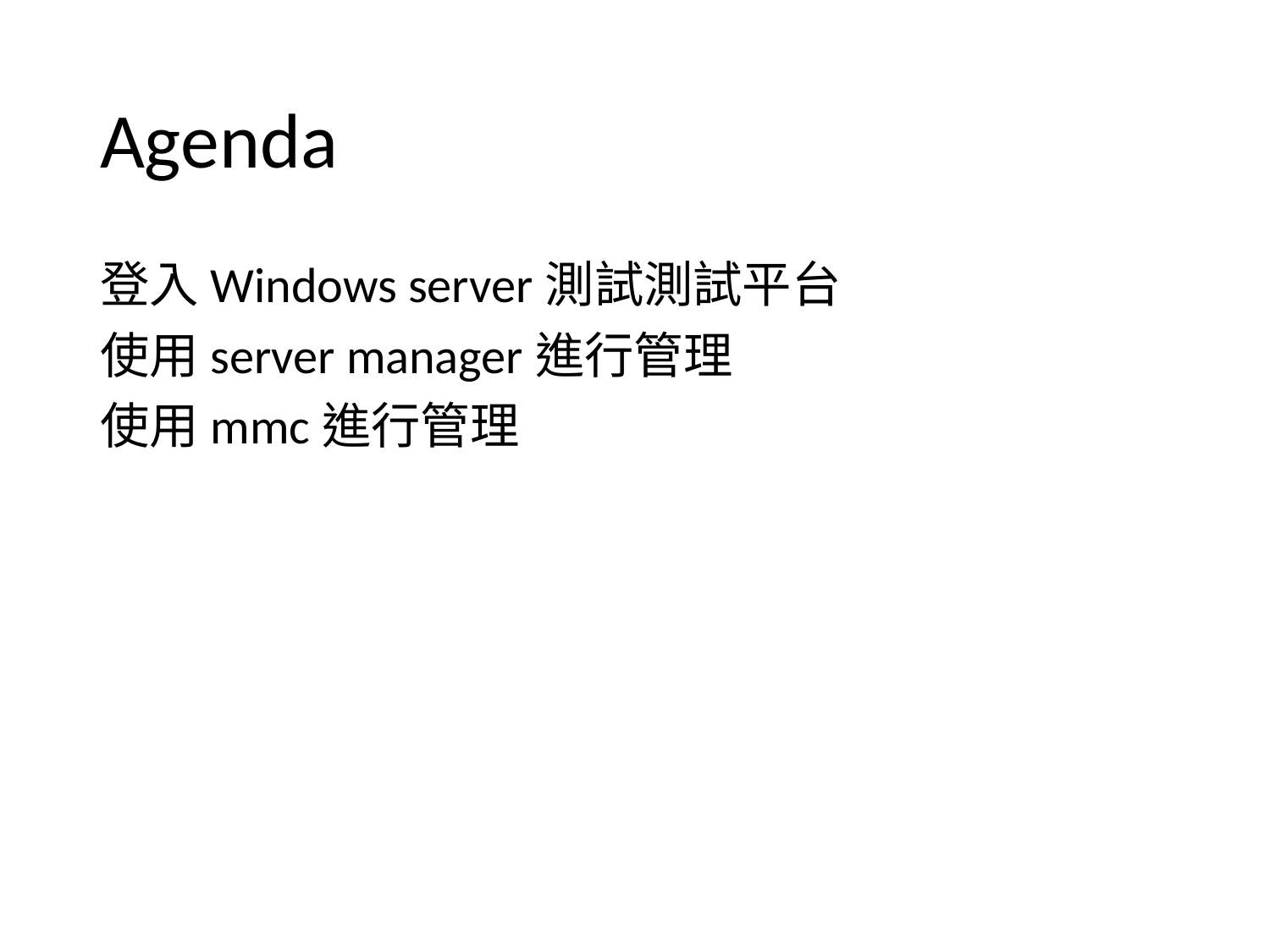

# Agenda
登入Windows server測試測試平台
使用server manager進行管理
使用mmc進行管理